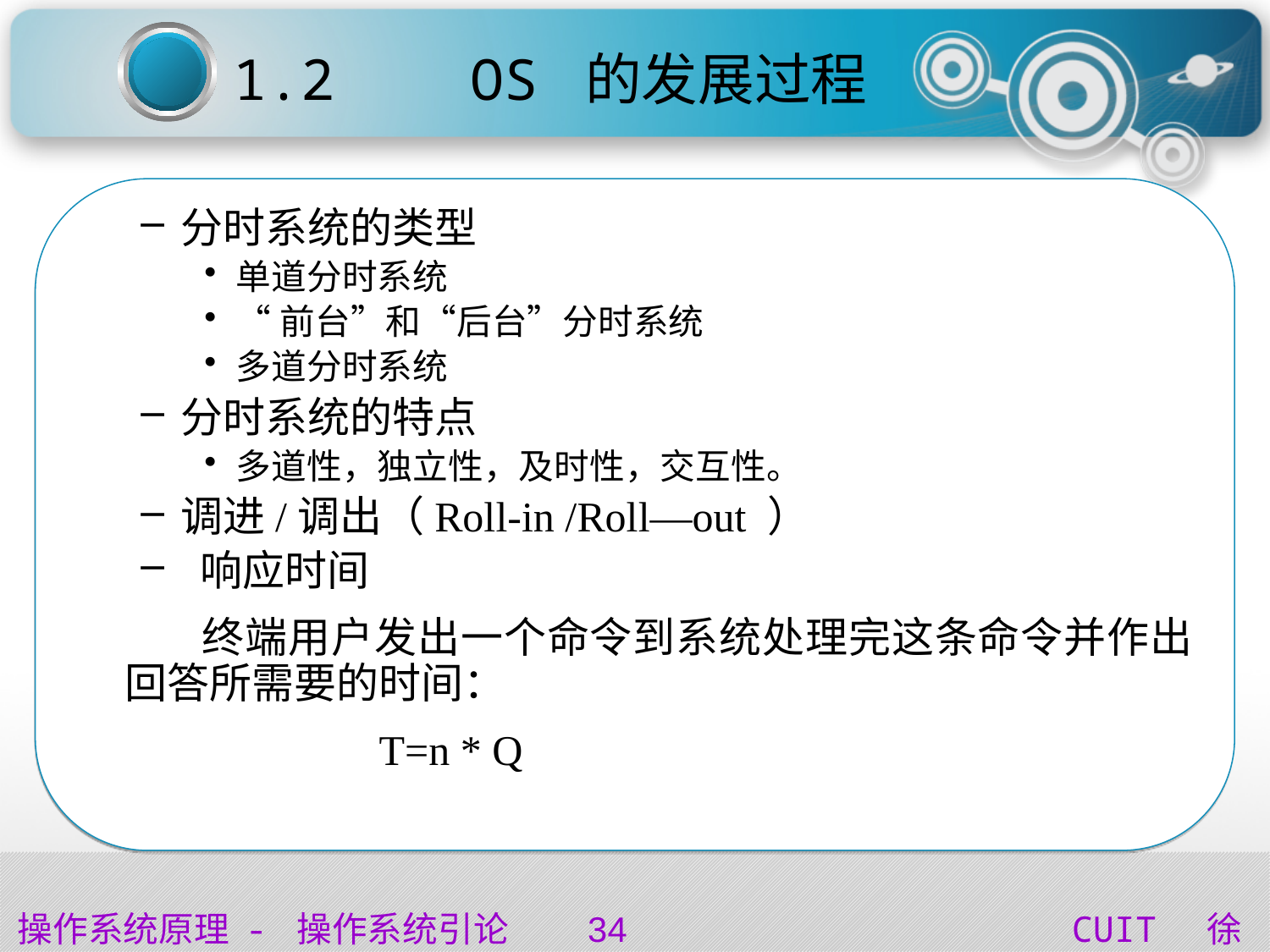

1.2    OS 的发展过程
分时系统的类型
单道分时系统
“前台”和“后台”分时系统
多道分时系统
分时系统的特点
多道性，独立性，及时性，交互性。
调进/调出（Roll-in /Roll—out ）
 响应时间
           终端用户发出一个命令到系统处理完这条命令并作出回答所需要的时间：
      		T=n * Q